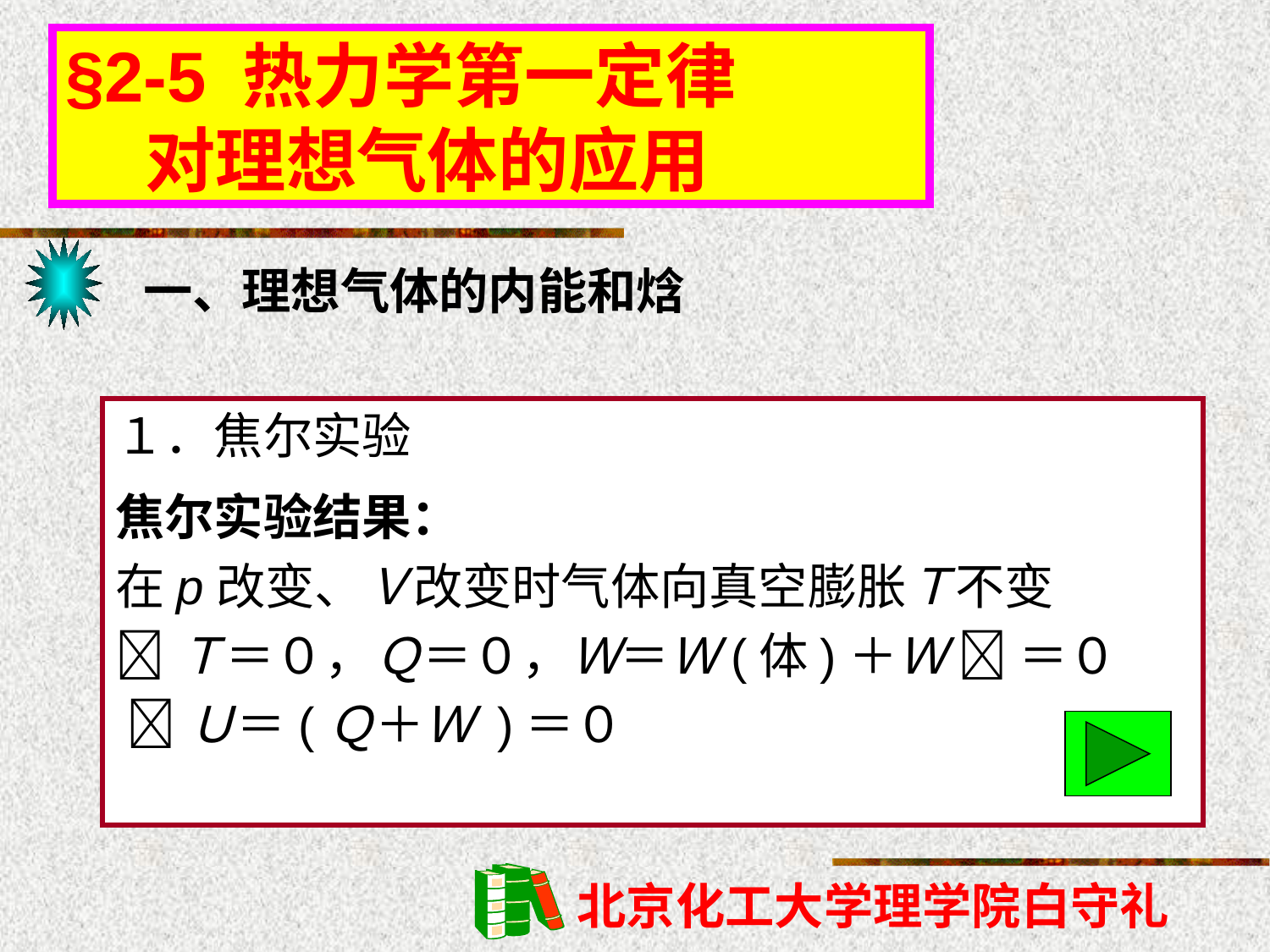

# §2-5 热力学第一定律 对理想气体的应用

一、理想气体的内能和焓
１．焦尔实验
焦尔实验结果：
在p改变、Ｖ改变时气体向真空膨胀Ｔ不变
ΔＴ＝０，Ｑ＝０，Ｗ＝Ｗ(体)＋Ｗ ′ ＝０
 ΔＵ＝(Ｑ＋Ｗ )＝０